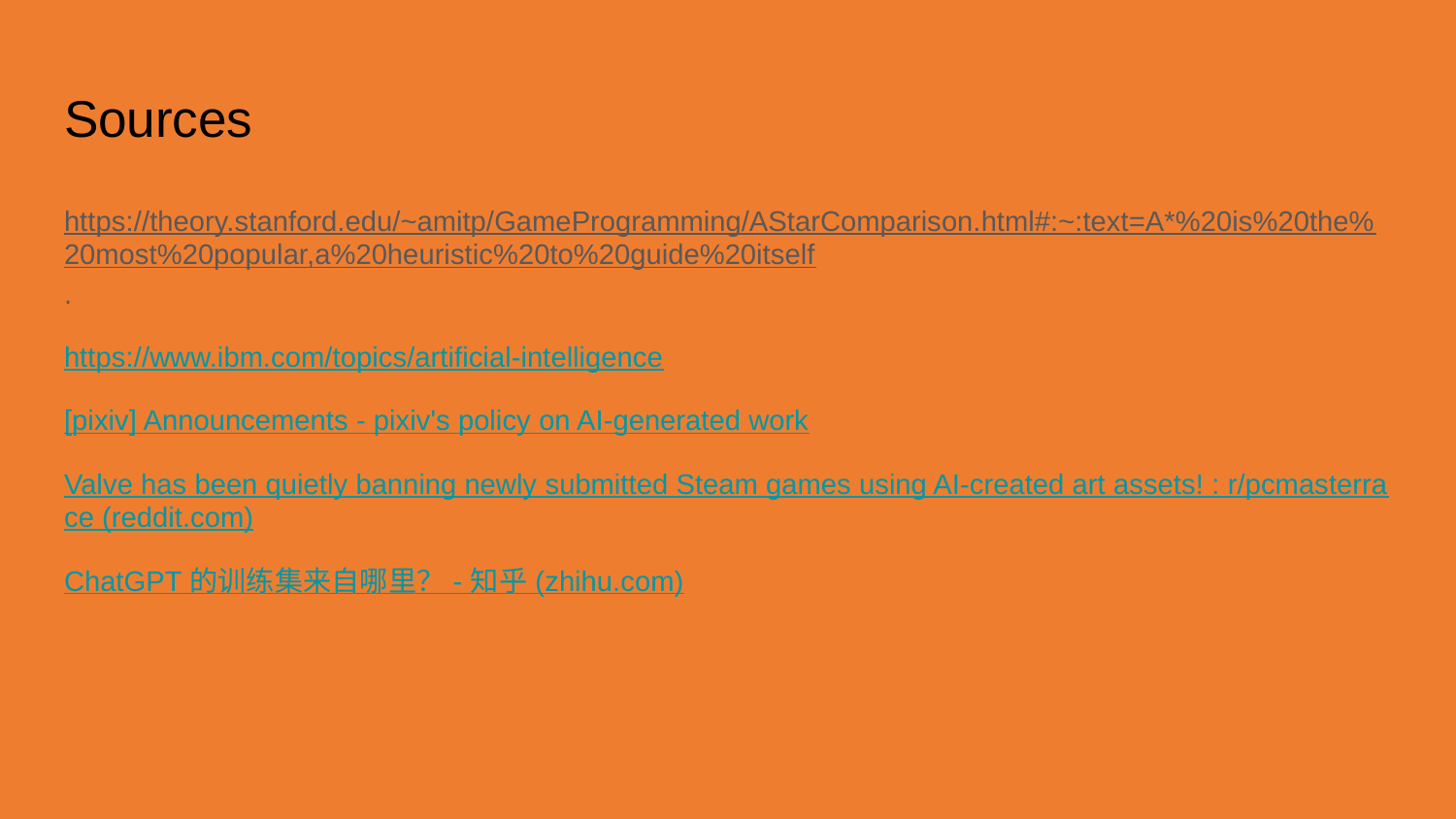

# Sources
https://theory.stanford.edu/~amitp/GameProgramming/AStarComparison.html#:~:text=A*%20is%20the%20most%20popular,a%20heuristic%20to%20guide%20itself.
https://www.ibm.com/topics/artificial-intelligence
[pixiv] Announcements - pixiv's policy on AI-generated work
Valve has been quietly banning newly submitted Steam games using AI-created art assets! : r/pcmasterrace (reddit.com)
ChatGPT 的训练集来自哪里？ - 知乎 (zhihu.com)